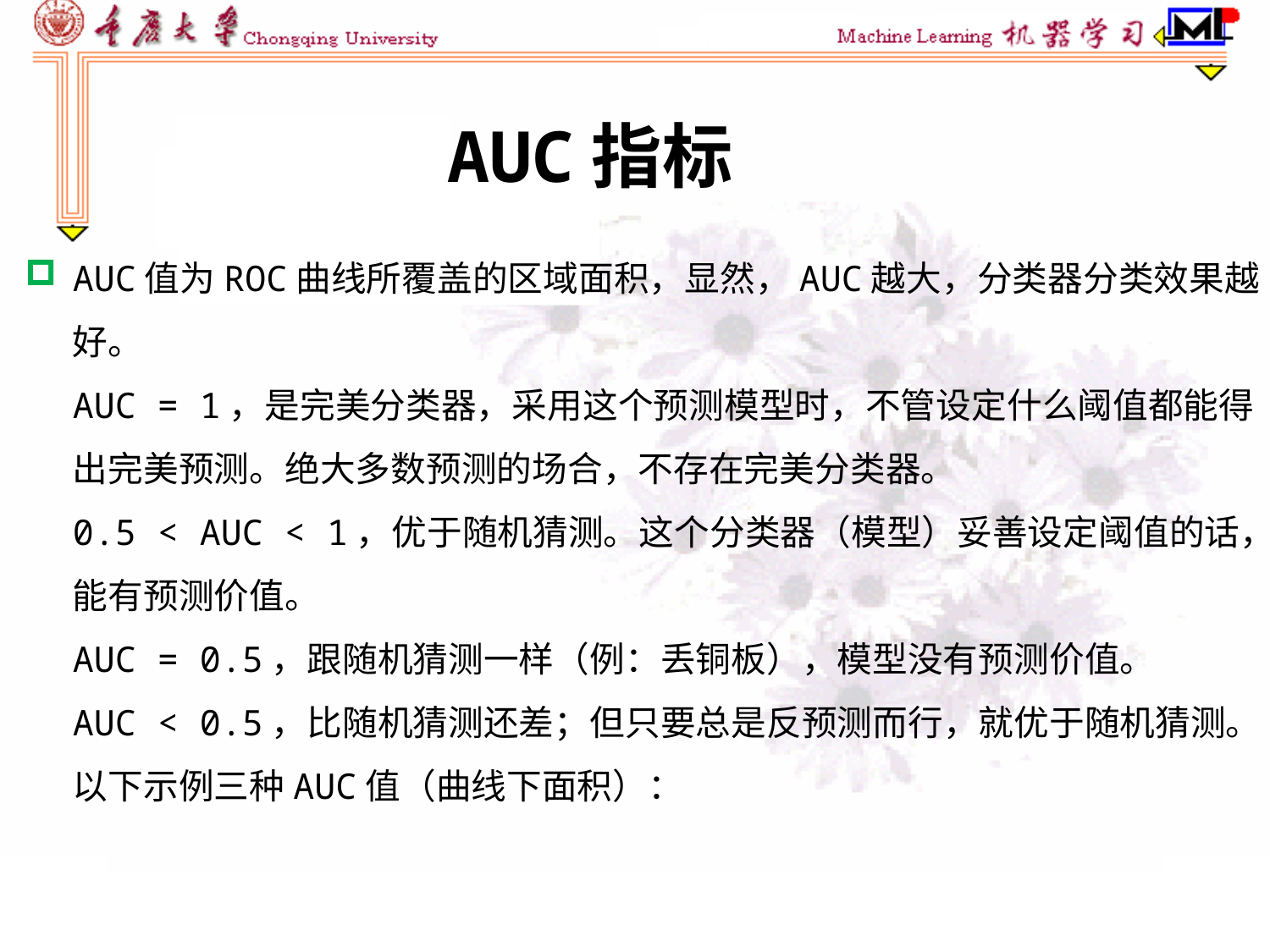

AUC指标
AUC值为ROC曲线所覆盖的区域面积，显然，AUC越大，分类器分类效果越好。
AUC = 1，是完美分类器，采用这个预测模型时，不管设定什么阈值都能得出完美预测。绝大多数预测的场合，不存在完美分类器。
0.5 < AUC < 1，优于随机猜测。这个分类器（模型）妥善设定阈值的话，能有预测价值。
AUC = 0.5，跟随机猜测一样（例：丢铜板），模型没有预测价值。
AUC < 0.5，比随机猜测还差；但只要总是反预测而行，就优于随机猜测。
以下示例三种AUC值（曲线下面积）：